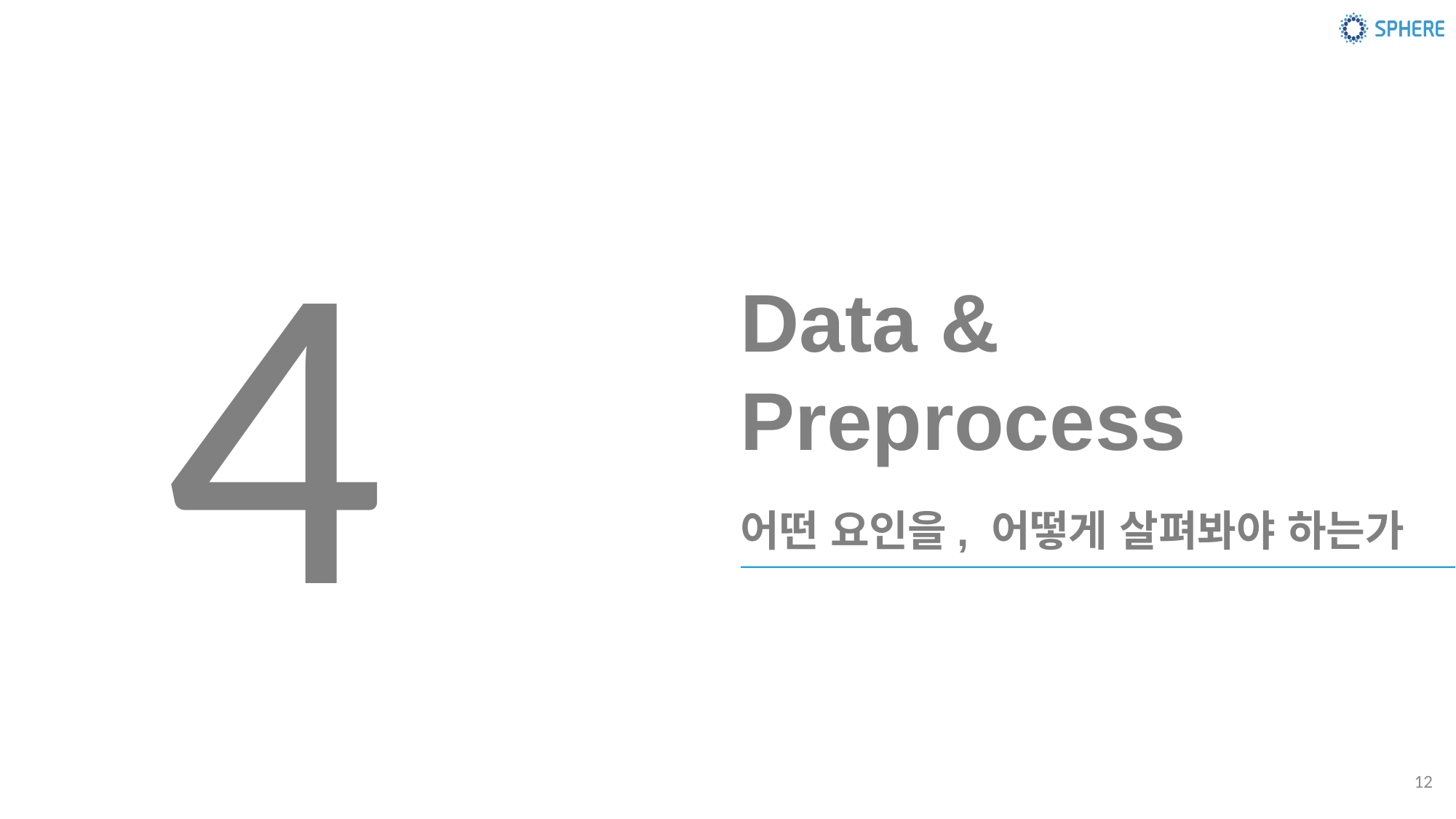

4
Data & Preprocess
어떤 요인을, 어떻게 살펴봐야 하는가
12